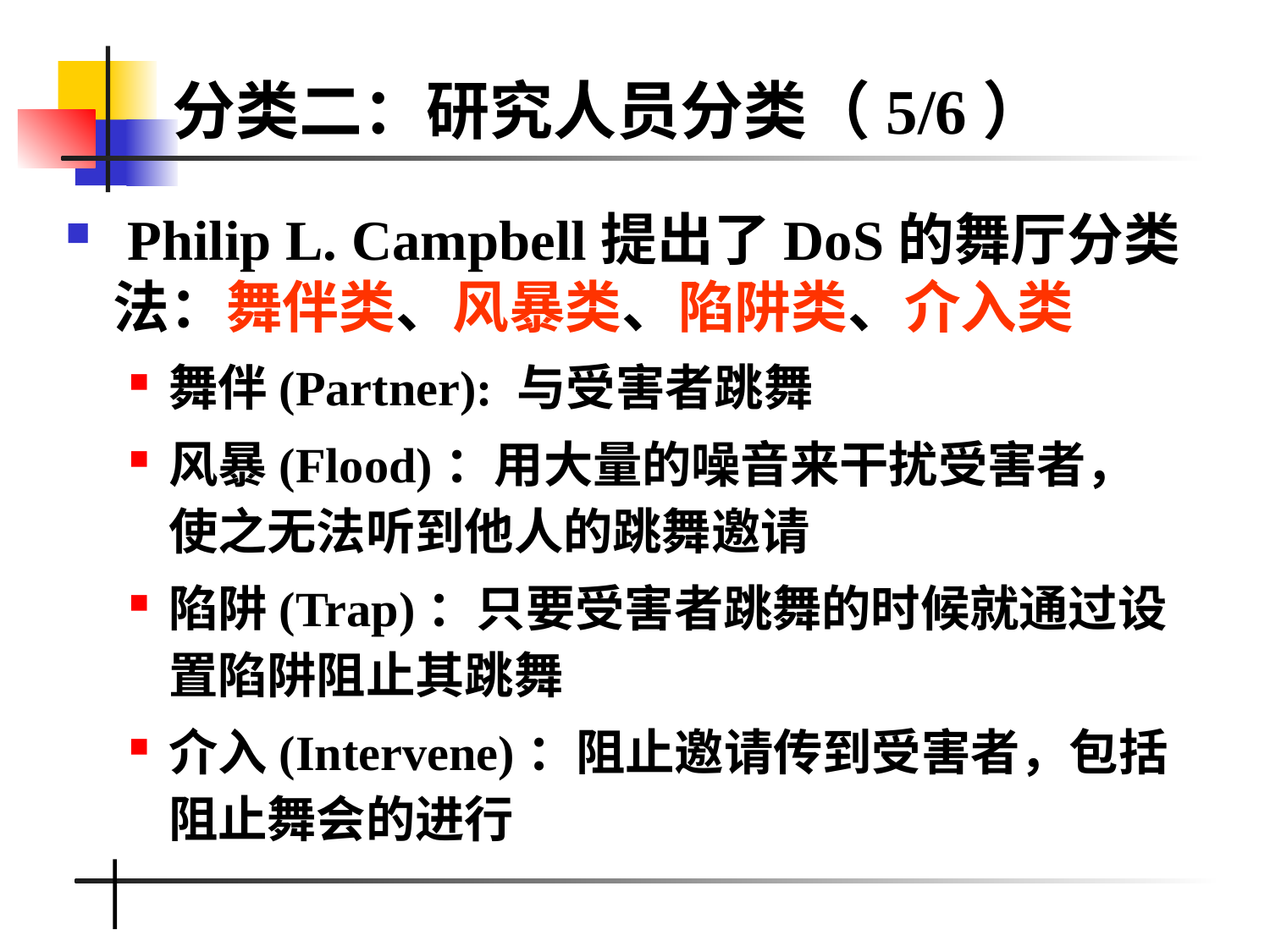

# 分类二：研究人员分类（5/6）
 Philip L. Campbell提出了DoS的舞厅分类法：舞伴类、风暴类、陷阱类、介入类
舞伴(Partner): 与受害者跳舞
风暴(Flood)：用大量的噪音来干扰受害者，使之无法听到他人的跳舞邀请
陷阱(Trap)：只要受害者跳舞的时候就通过设置陷阱阻止其跳舞
介入(Intervene)：阻止邀请传到受害者，包括阻止舞会的进行